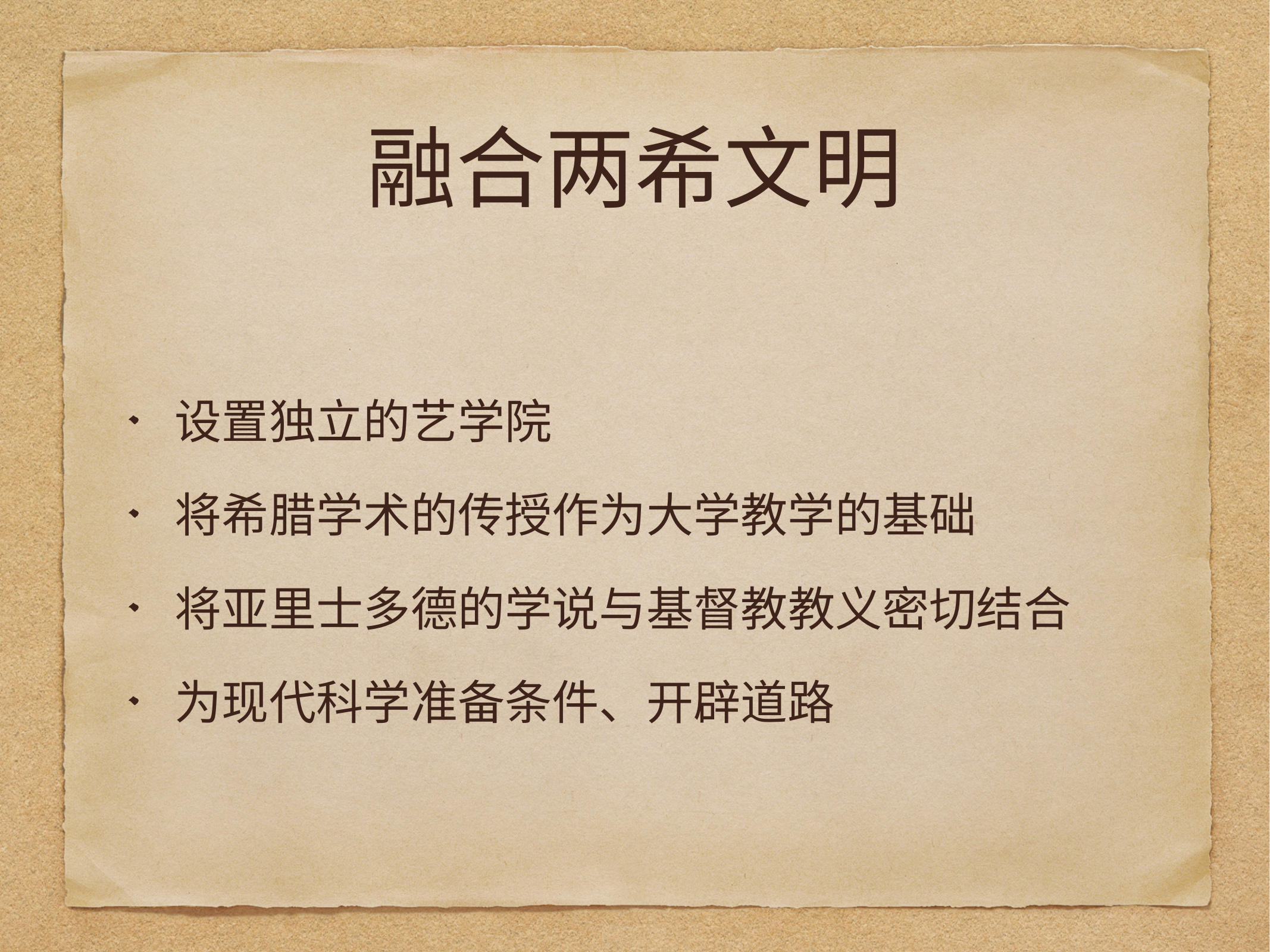

# 融合两希文明
设置独立的艺学院
将希腊学术的传授作为大学教学的基础
将亚里士多德的学说与基督教教义密切结合
为现代科学准备条件、开辟道路